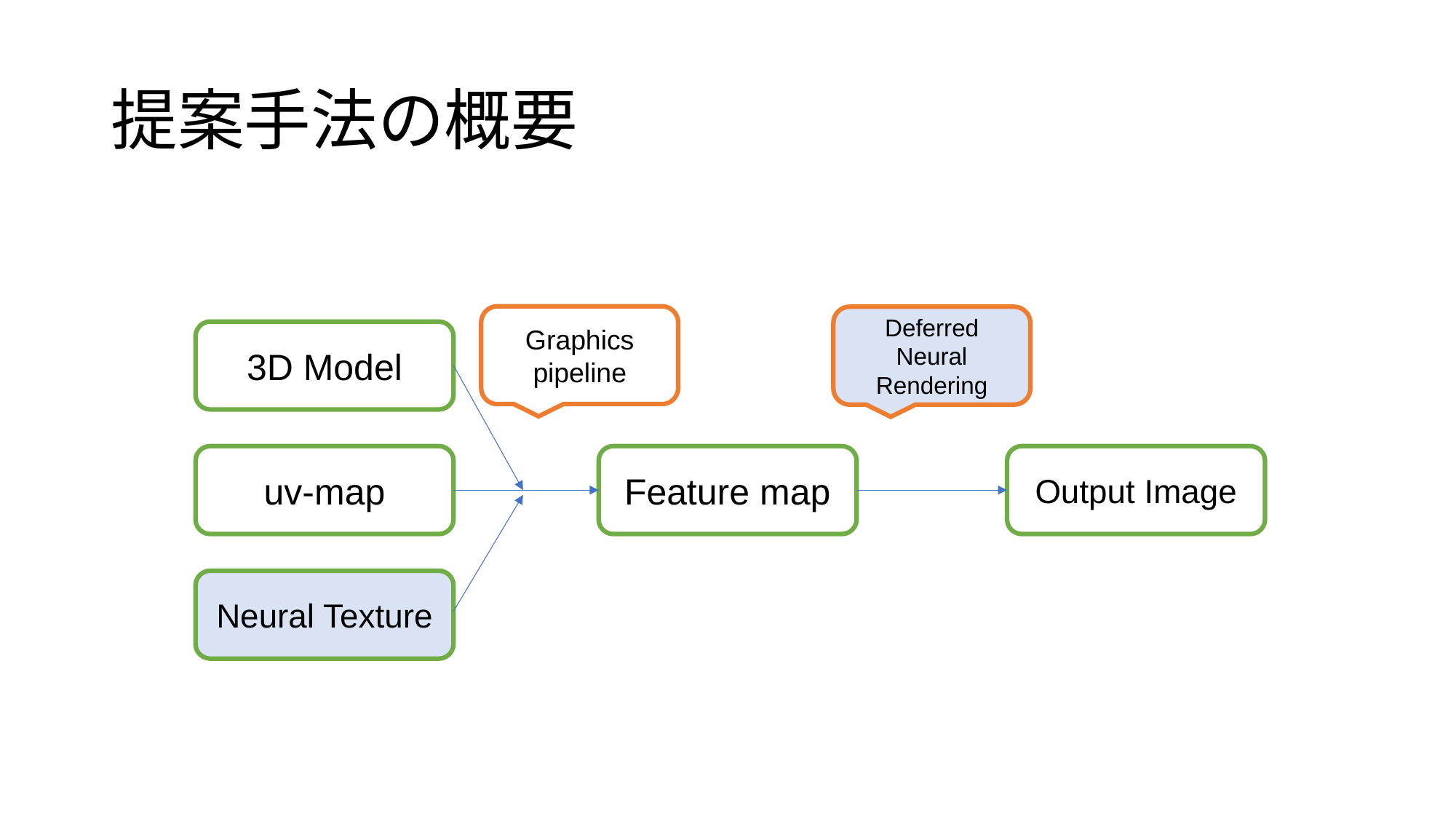

# 提案手法の概要
Graphics pipeline
Deferred Neural Rendering
3D Model
uv-map
Feature map
Output Image
Neural Texture